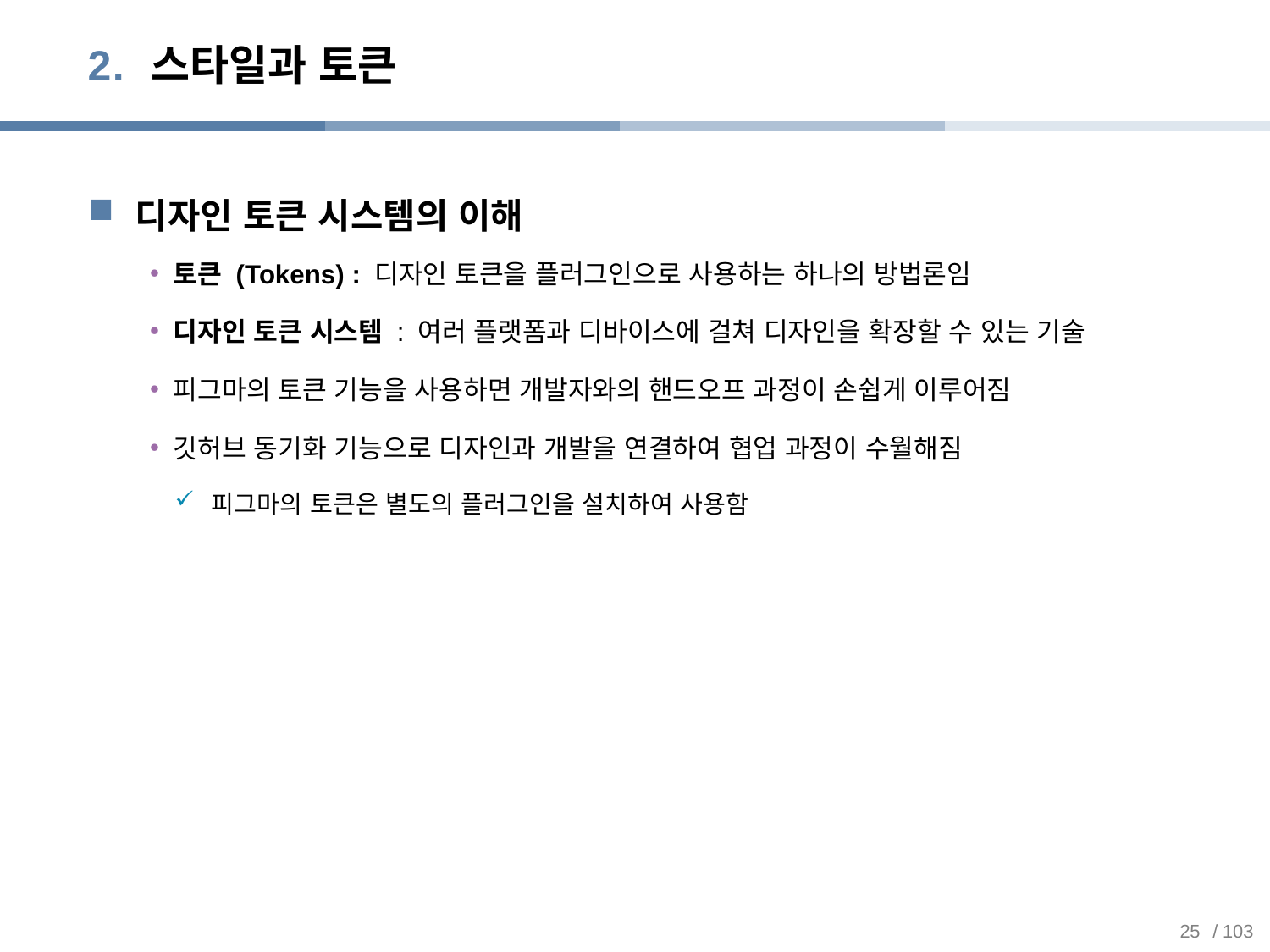

# 스타일과 토큰
디자인 토큰 시스템의 이해
토큰 (Tokens) : 디자인 토큰을 플러그인으로 사용하는 하나의 방법론임
디자인 토큰 시스템 : 여러 플랫폼과 디바이스에 걸쳐 디자인을 확장할 수 있는 기술
피그마의 토큰 기능을 사용하면 개발자와의 핸드오프 과정이 손쉽게 이루어짐
깃허브 동기화 기능으로 디자인과 개발을 연결하여 협업 과정이 수월해짐
 피그마의 토큰은 별도의 플러그인을 설치하여 사용함